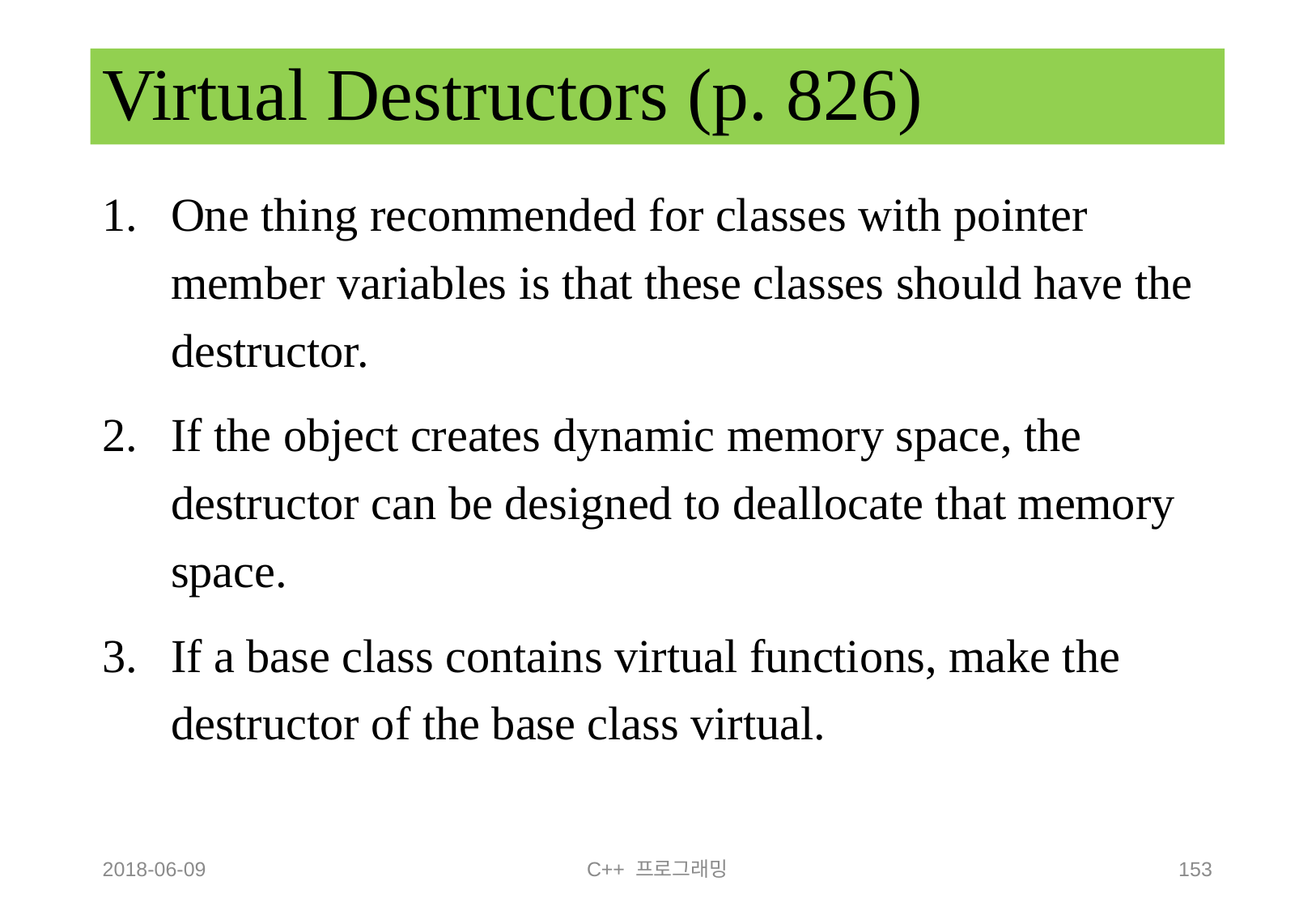

# Virtual Destructors (p. 826)
One thing recommended for classes with pointer member variables is that these classes should have the destructor.
If the object creates dynamic memory space, the destructor can be designed to deallocate that memory space.
If a base class contains virtual functions, make the destructor of the base class virtual.
2018-06-09
C++ 프로그래밍
153